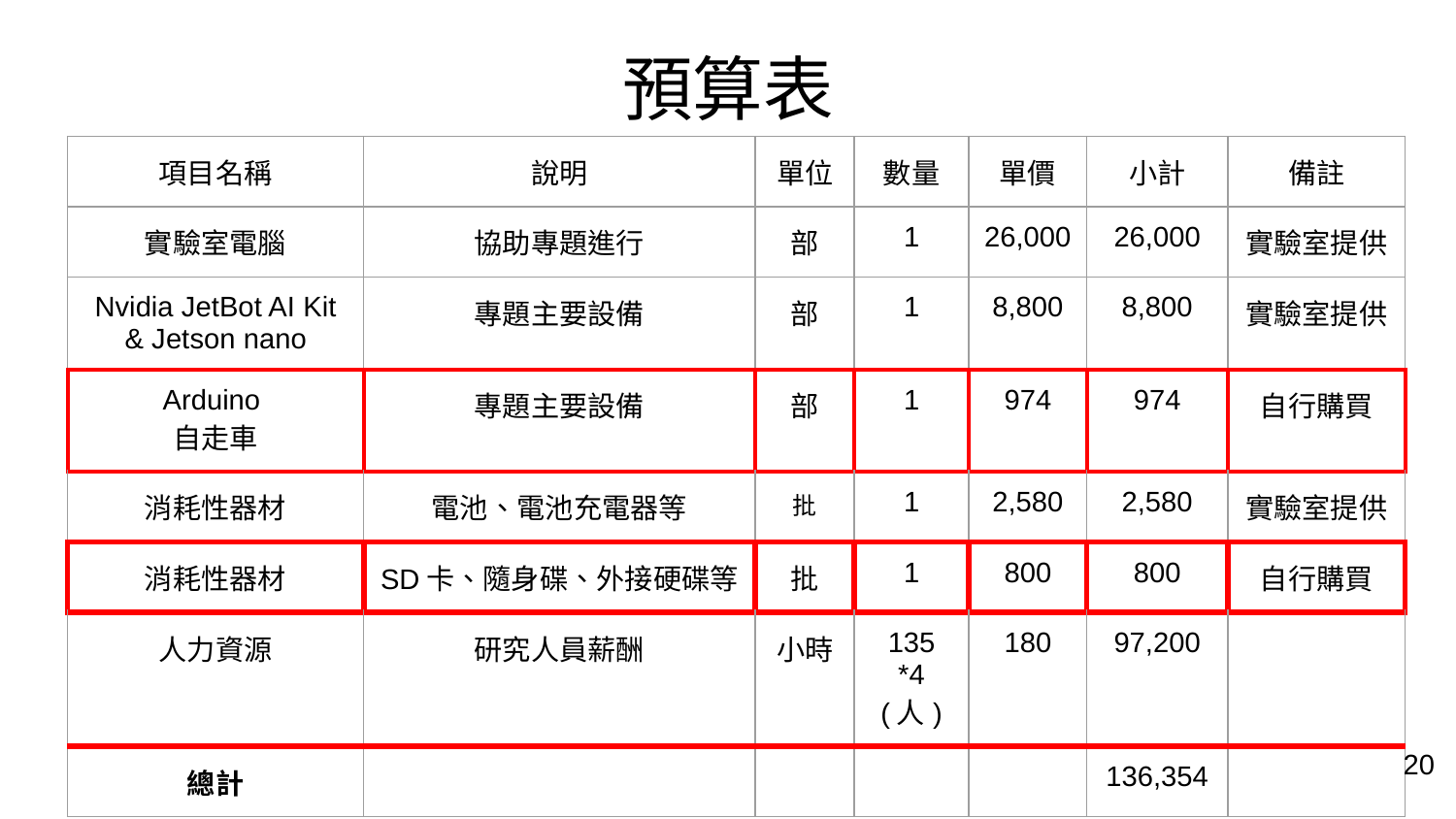

# 預算表
| 項目名稱 | 說明 | 單位 | 數量 | 單價 | 小計 | 備註 |
| --- | --- | --- | --- | --- | --- | --- |
| 實驗室電腦 | 協助專題進行 | 部 | 1 | 26,000 | 26,000 | 實驗室提供 |
| Nvidia JetBot AI Kit & Jetson nano | 專題主要設備 | 部 | 1 | 8,800 | 8,800 | 實驗室提供 |
| Arduino 自走車 | 專題主要設備 | 部 | 1 | 974 | 974 | 自行購買 |
| 消耗性器材 | 電池、電池充電器等 | 批 | 1 | 2,580 | 2,580 | 實驗室提供 |
| 消耗性器材 | SD卡、隨身碟、外接硬碟等 | 批 | 1 | 800 | 800 | 自行購買 |
| 人力資源 | 研究人員薪酬 | 小時 | 135 \*4(人) | 180 | 97,200 |  |
| 總計 |  |  |  |  | 136,354 |  |
20